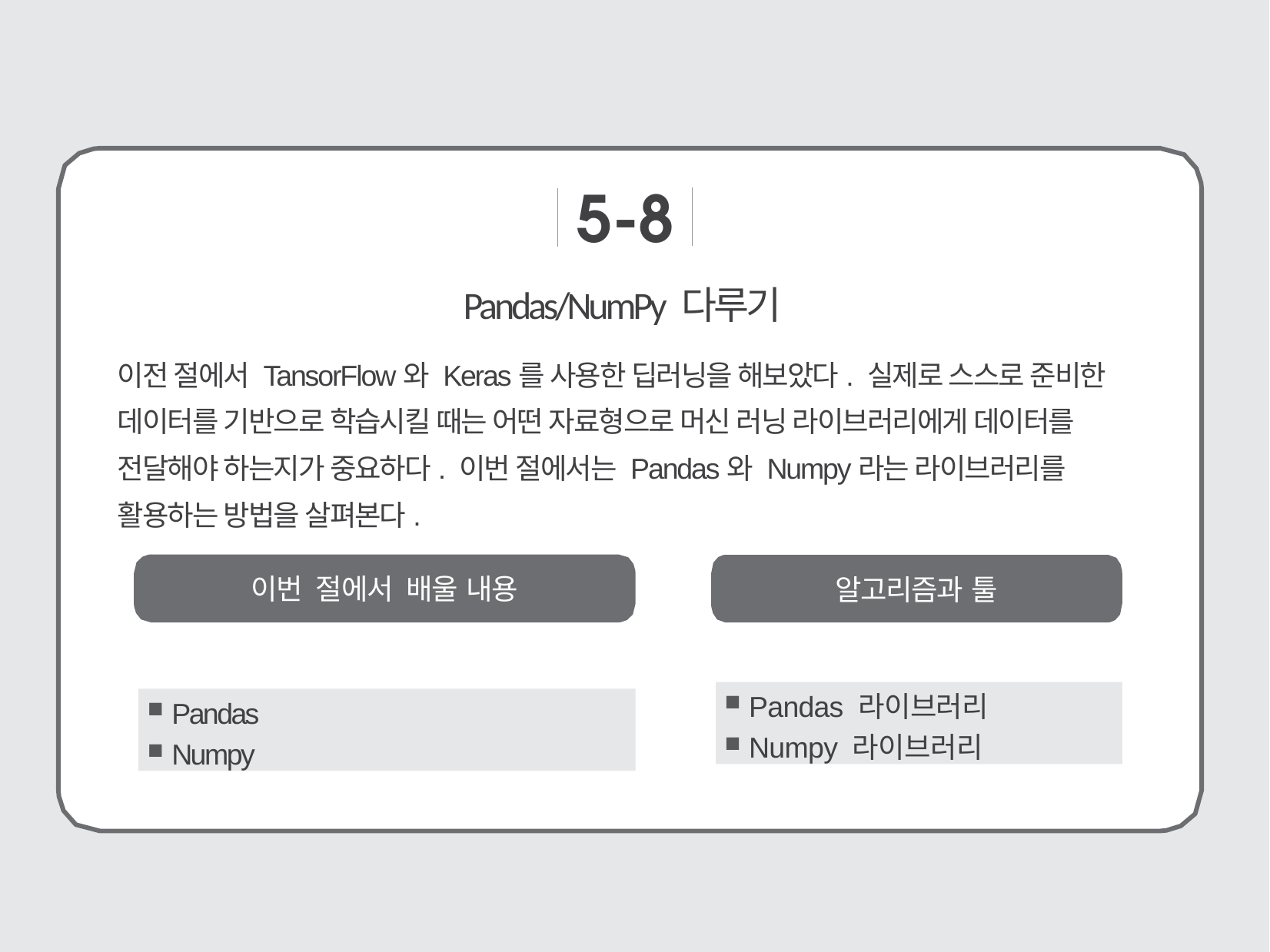

5-8

# Pandas/NumPy 다루기

이전 절에서 TansorFlow와 Keras를 사용한 딥러닝을 해보았다. 실제로 스스로 준비한  데이터를 기반으로 학습시킬 때는 어떤 자료형으로 머신 러닝 라이브러리에게 데이터를 전달해야 하는지가 중요하다. 이번 절에서는 Pandas와 Numpy라는 라이브러리를 활용하는 방법을 살펴본다.
이번  절에서  배울 내용
알고리즘과 툴
 Pandas 라이브러리
 Numpy 라이브러리
 Pandas
 Numpy